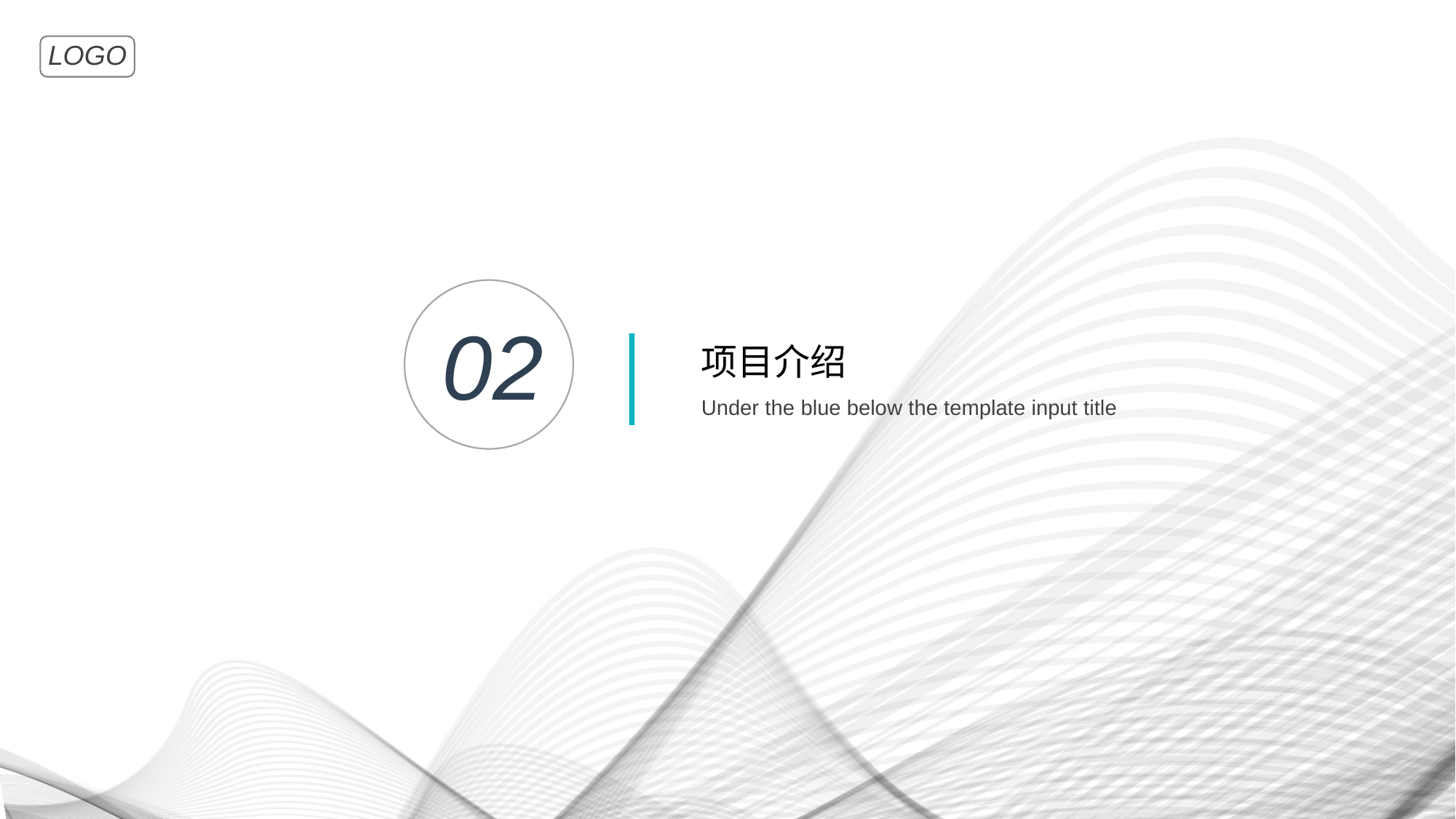

02

项目介绍
Under the blue below the template input title